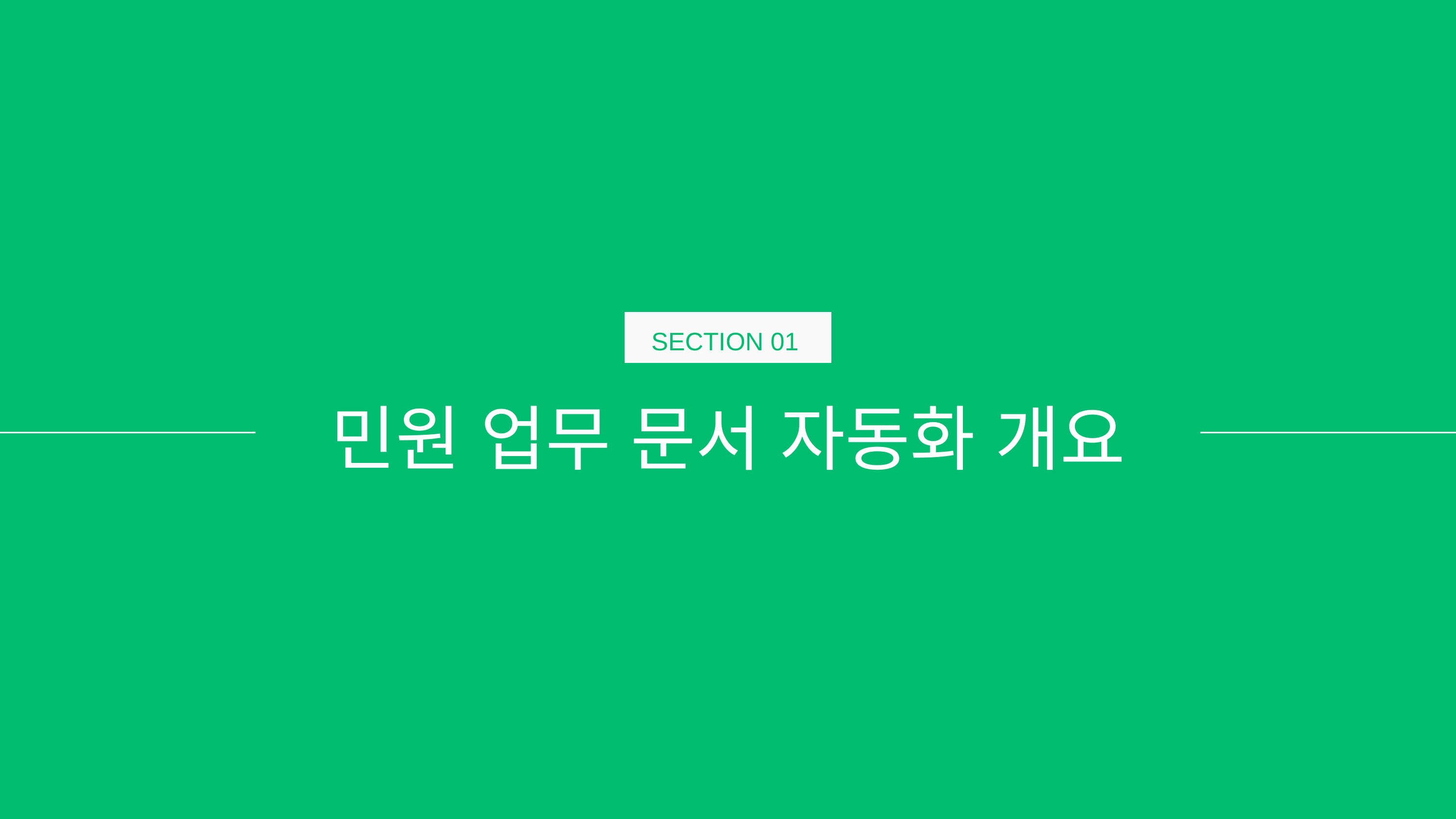

SECTION 01
민원 업무 문서 자동화 개요